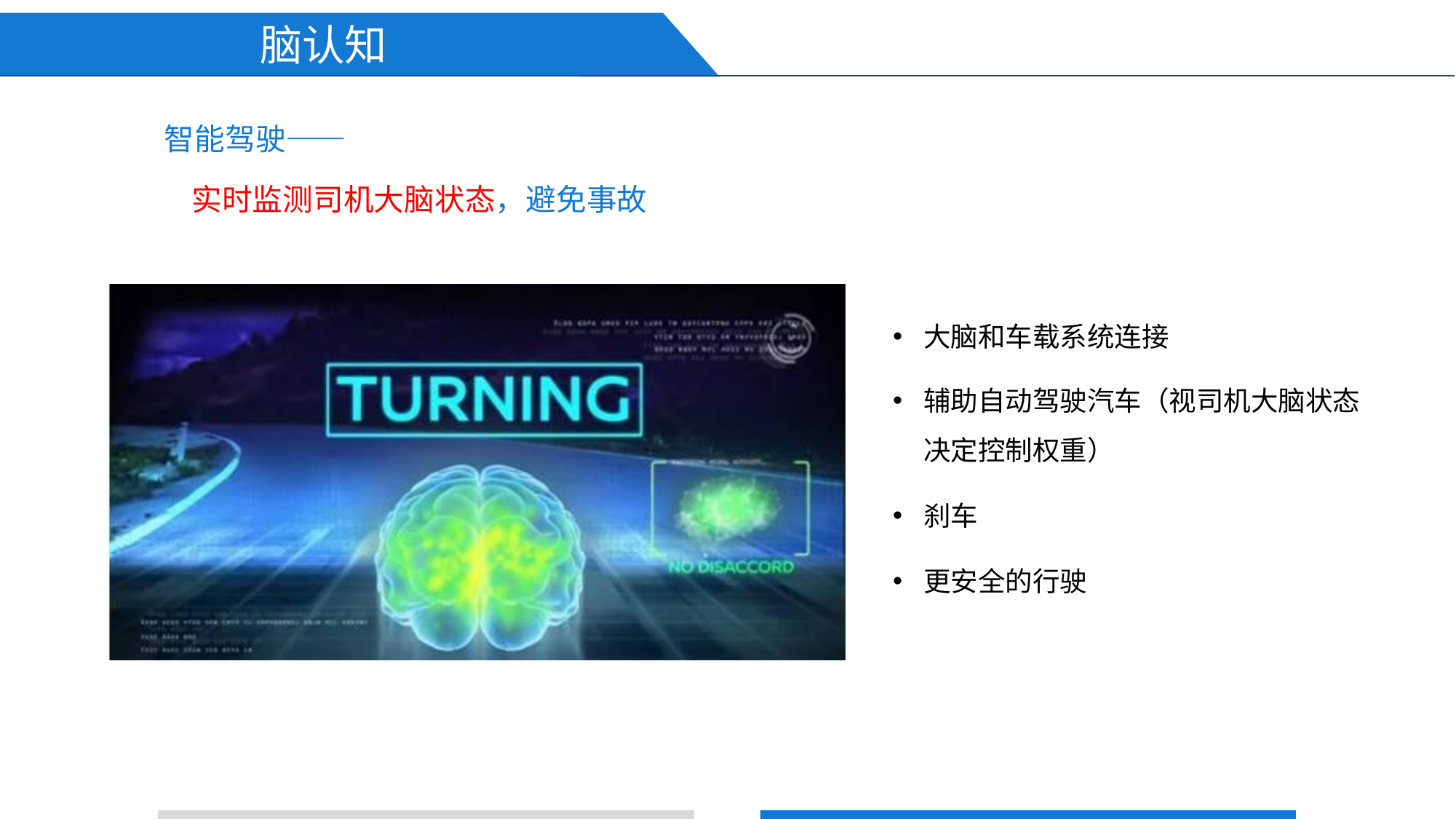

脑认知
# 智能驾驶——
实时监测司机大脑状态，避免事故

大脑和车载系统连接
辅助自动驾驶汽车（视司机大脑状态 决定控制权重）

刹车

更安全的行驶